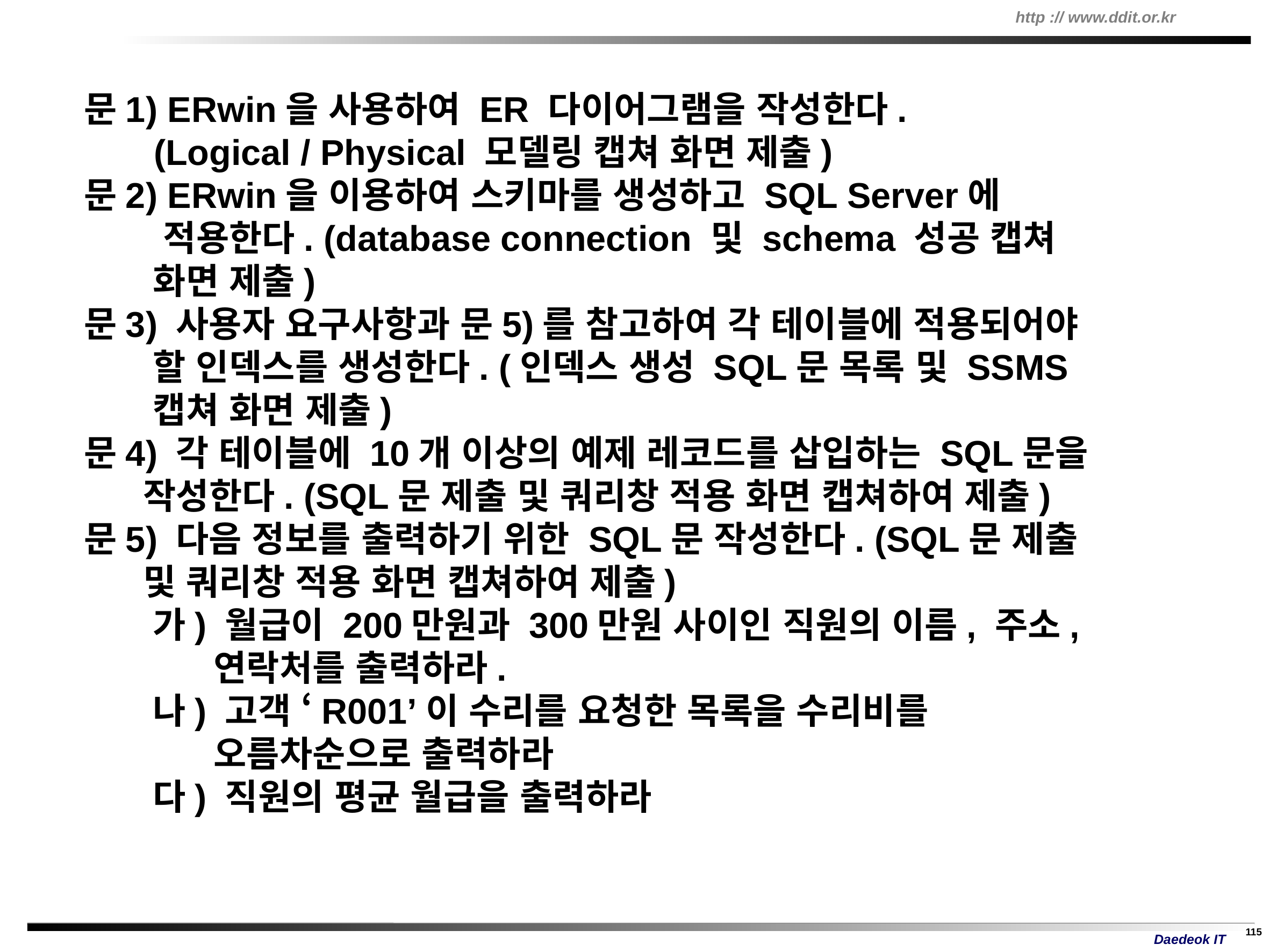

문1) ERwin을 사용하여 ER 다이어그램을 작성한다.
       (Logical / Physical 모델링 캡쳐 화면 제출)
문2) ERwin을 이용하여 스키마를 생성하고 SQL Server에
       적용한다. (database connection 및 schema 성공 캡쳐
      화면 제출)
문3) 사용자 요구사항과 문5)를 참고하여 각 테이블에 적용되어야
      할 인덱스를 생성한다. (인덱스 생성 SQL문 목록 및 SSMS
      캡쳐 화면 제출)
문4) 각 테이블에 10개 이상의 예제 레코드를 삽입하는 SQL문을
     작성한다. (SQL문 제출 및 쿼리창 적용 화면 캡쳐하여 제출)
문5) 다음 정보를 출력하기 위한 SQL문 작성한다. (SQL문 제출
     및 쿼리창 적용 화면 캡쳐하여 제출)
      가) 월급이 200만원과 300만원 사이인 직원의 이름, 주소,
            연락처를 출력하라.
      나) 고객 ‘R001’이 수리를 요청한 목록을 수리비를
            오름차순으로 출력하라
      다) 직원의 평균 월급을 출력하라